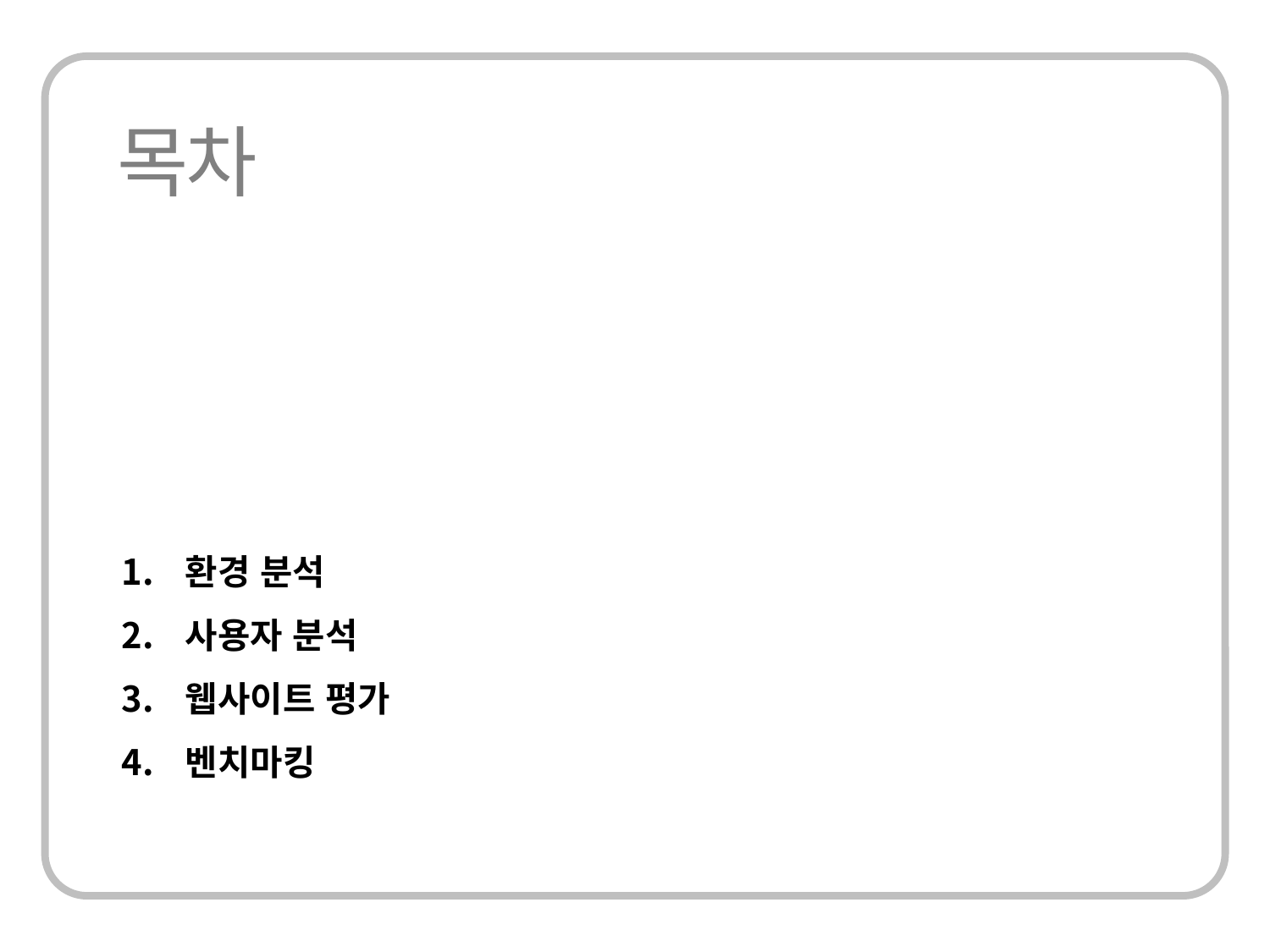

환경 분석
사용자 분석
웹사이트 평가
벤치마킹